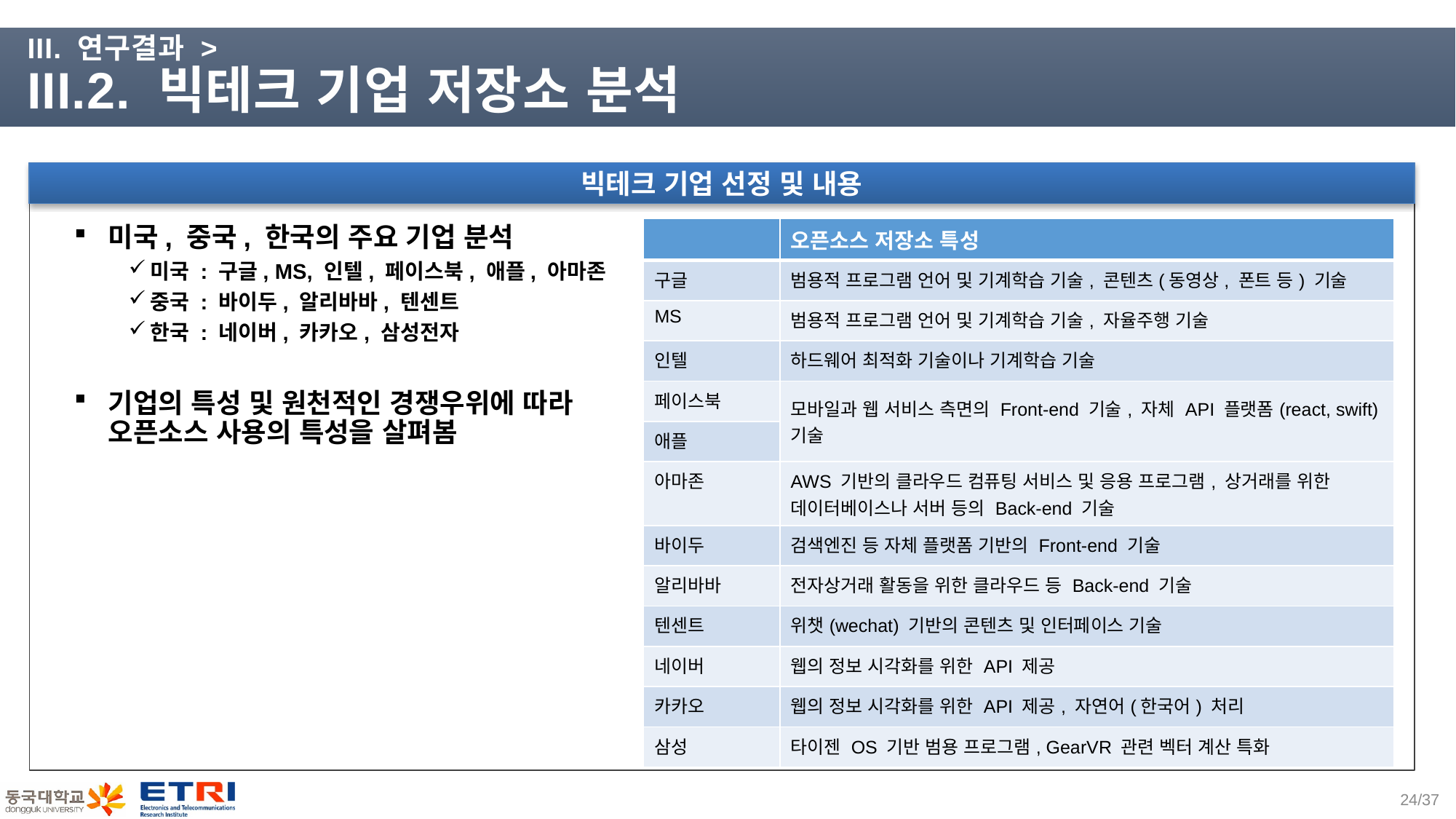

# III. 연구결과 > III.2. 빅테크 기업 저장소 분석
빅테크 기업 선정 및 내용

미국, 중국, 한국의 주요 기업 분석
미국 : 구글, MS, 인텔, 페이스북, 애플, 아마존
중국 : 바이두, 알리바바, 텐센트
한국 : 네이버, 카카오, 삼성전자

기업의 특성 및 원천적인 경쟁우위에 따라 오픈소스 사용의 특성을 살펴봄
|  | 오픈소스 저장소 특성 |
| --- | --- |
| 구글 | 범용적 프로그램 언어 및 기계학습 기술, 콘텐츠(동영상, 폰트 등) 기술 |
| MS | 범용적 프로그램 언어 및 기계학습 기술, 자율주행 기술 |
| 인텔 | 하드웨어 최적화 기술이나 기계학습 기술 |
| 페이스북 | 모바일과 웹 서비스 측면의 Front-end 기술, 자체 API 플랫폼(react, swift) 기술 |
| 애플 |  |
| 아마존 | AWS 기반의 클라우드 컴퓨팅 서비스 및 응용 프로그램, 상거래를 위한 데이터베이스나 서버 등의 Back-end 기술 |
| 바이두 | 검색엔진 등 자체 플랫폼 기반의 Front-end 기술 |
| 알리바바 | 전자상거래 활동을 위한 클라우드 등 Back-end 기술 |
| 텐센트 | 위챗(wechat) 기반의 콘텐츠 및 인터페이스 기술 |
| 네이버 | 웹의 정보 시각화를 위한 API 제공 |
| 카카오 | 웹의 정보 시각화를 위한 API 제공, 자연어(한국어) 처리 |
| 삼성 | 타이젠 OS 기반 범용 프로그램, GearVR 관련 벡터 계산 특화 |
24/37